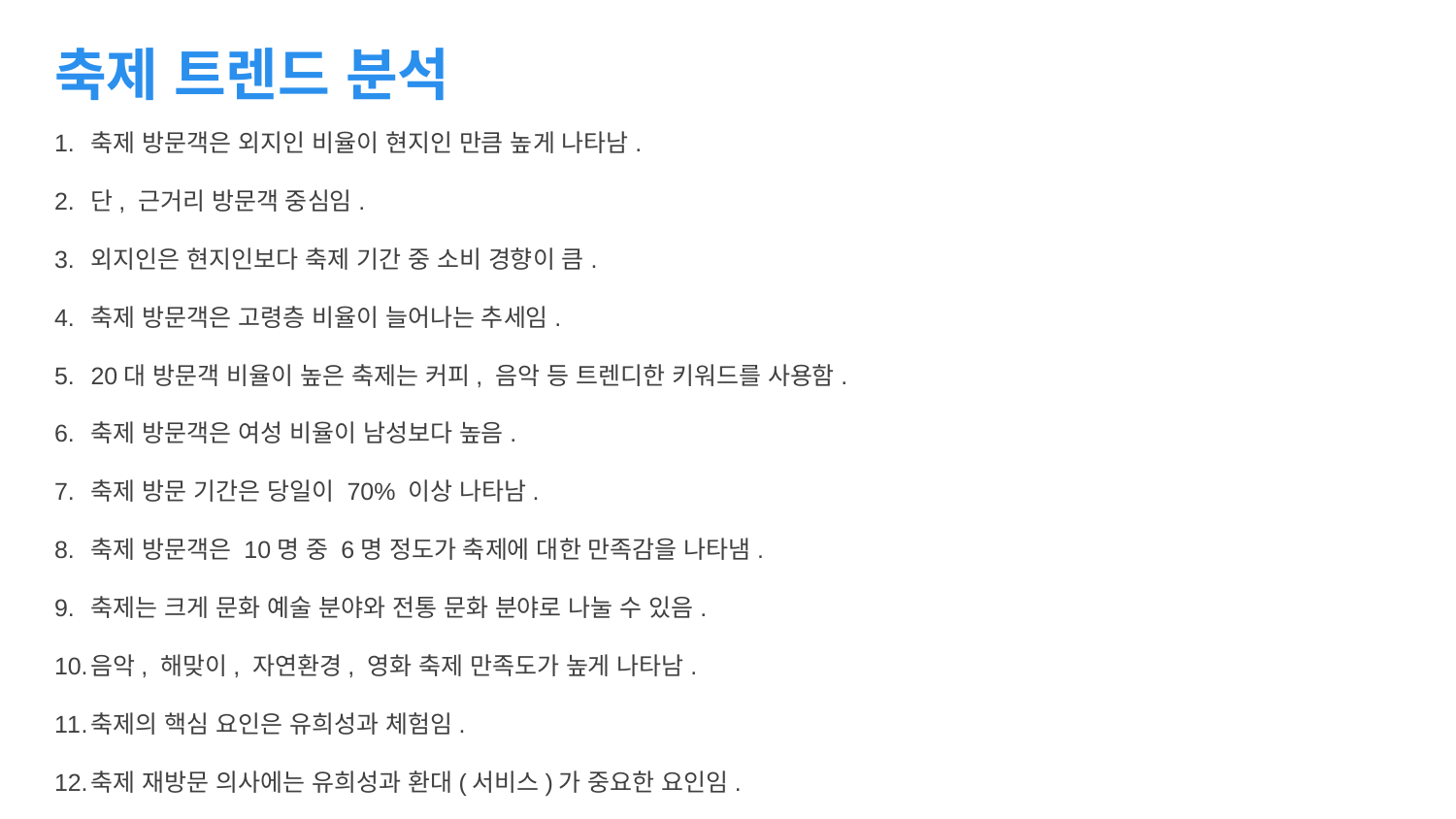

축제 트렌드 분석
축제 방문객은 외지인 비율이 현지인 만큼 높게 나타남.

단, 근거리 방문객 중심임.

외지인은 현지인보다 축제 기간 중 소비 경향이 큼.

축제 방문객은 고령층 비율이 늘어나는 추세임.

20대 방문객 비율이 높은 축제는 커피, 음악 등 트렌디한 키워드를 사용함.

축제 방문객은 여성 비율이 남성보다 높음.

축제 방문 기간은 당일이 70% 이상 나타남.

축제 방문객은 10명 중 6명 정도가 축제에 대한 만족감을 나타냄.

축제는 크게 문화 예술 분야와 전통 문화 분야로 나눌 수 있음.

음악, 해맞이, 자연환경, 영화 축제 만족도가 높게 나타남.

축제의 핵심 요인은 유희성과 체험임.

축제 재방문 의사에는 유희성과 환대(서비스)가 중요한 요인임.